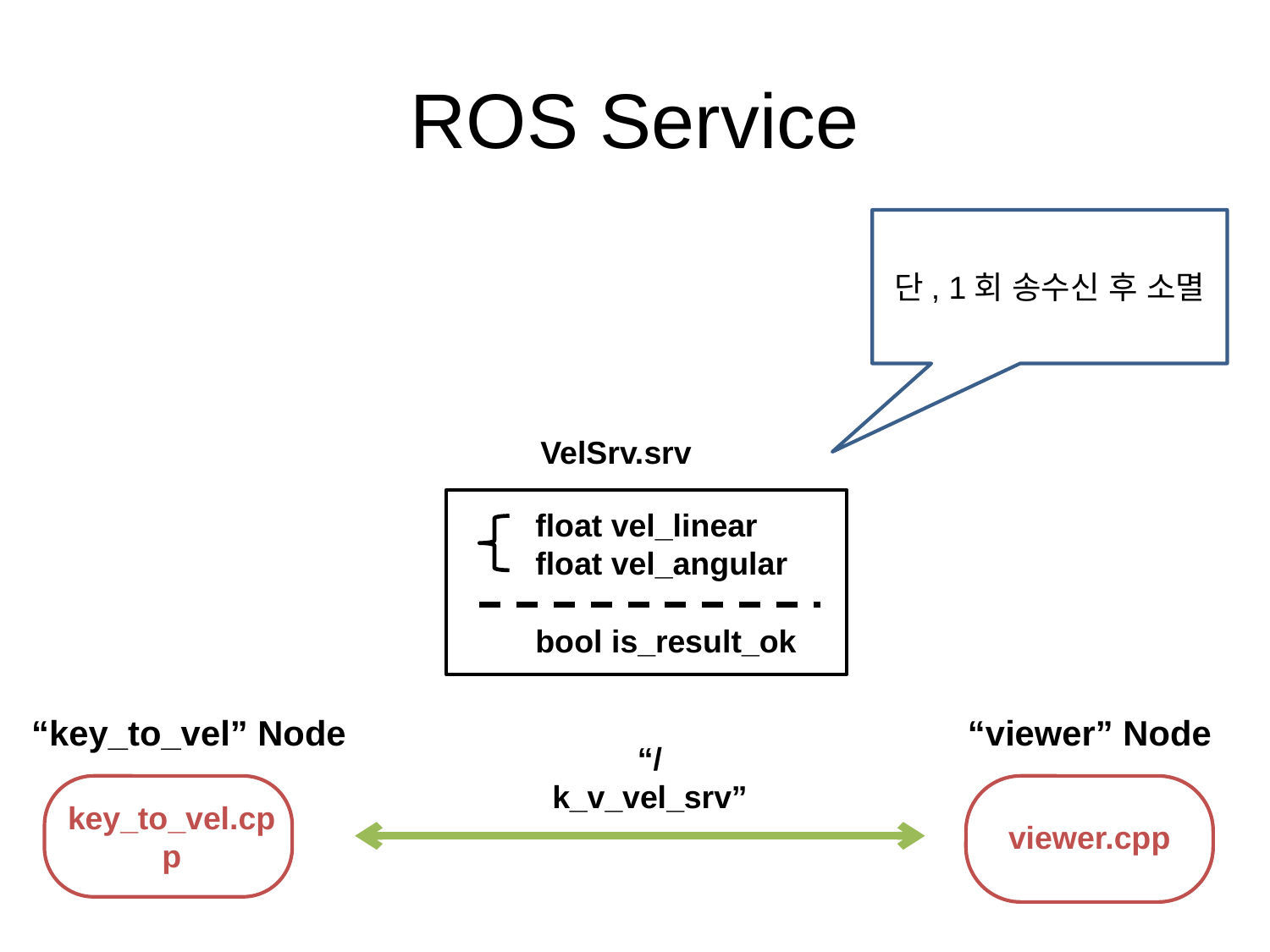

# ROS Service
단, 1회 송수신 후 소멸
VelSrv.srv

float vel_linear
float vel_angular

bool is_result_ok
“key_to_vel” Node
“viewer” Node
“/k_v_vel_srv”

key_to_vel.cpp
viewer.cpp